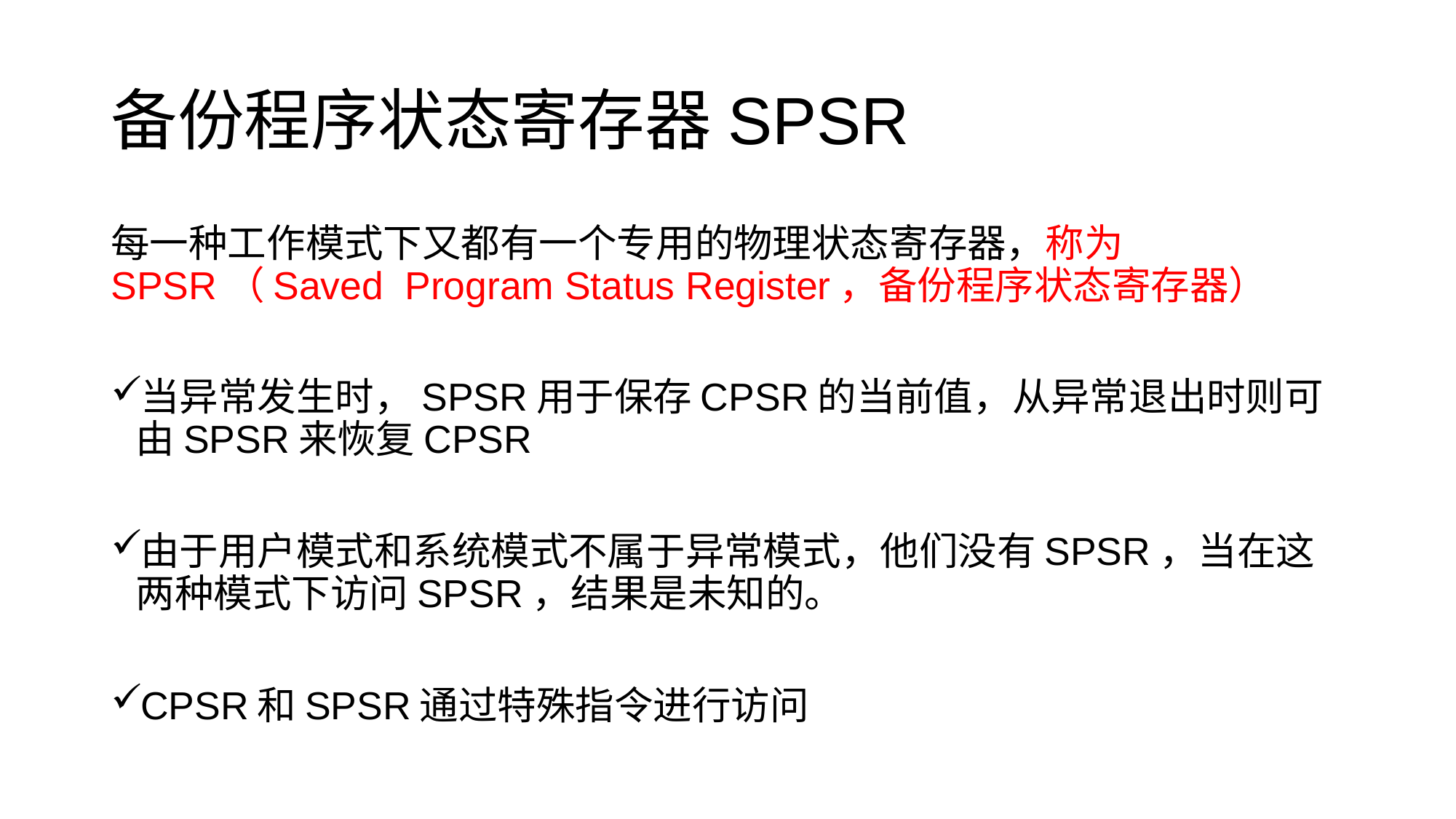

# 备份程序状态寄存器SPSR
每一种工作模式下又都有一个专用的物理状态寄存器，称为SPSR（Saved  Program Status Register，备份程序状态寄存器）

当异常发生时，SPSR用于保存CPSR的当前值，从异常退出时则可由SPSR来恢复CPSR

由于用户模式和系统模式不属于异常模式，他们没有SPSR，当在这两种模式下访问SPSR，结果是未知的。

CPSR和SPSR通过特殊指令进行访问